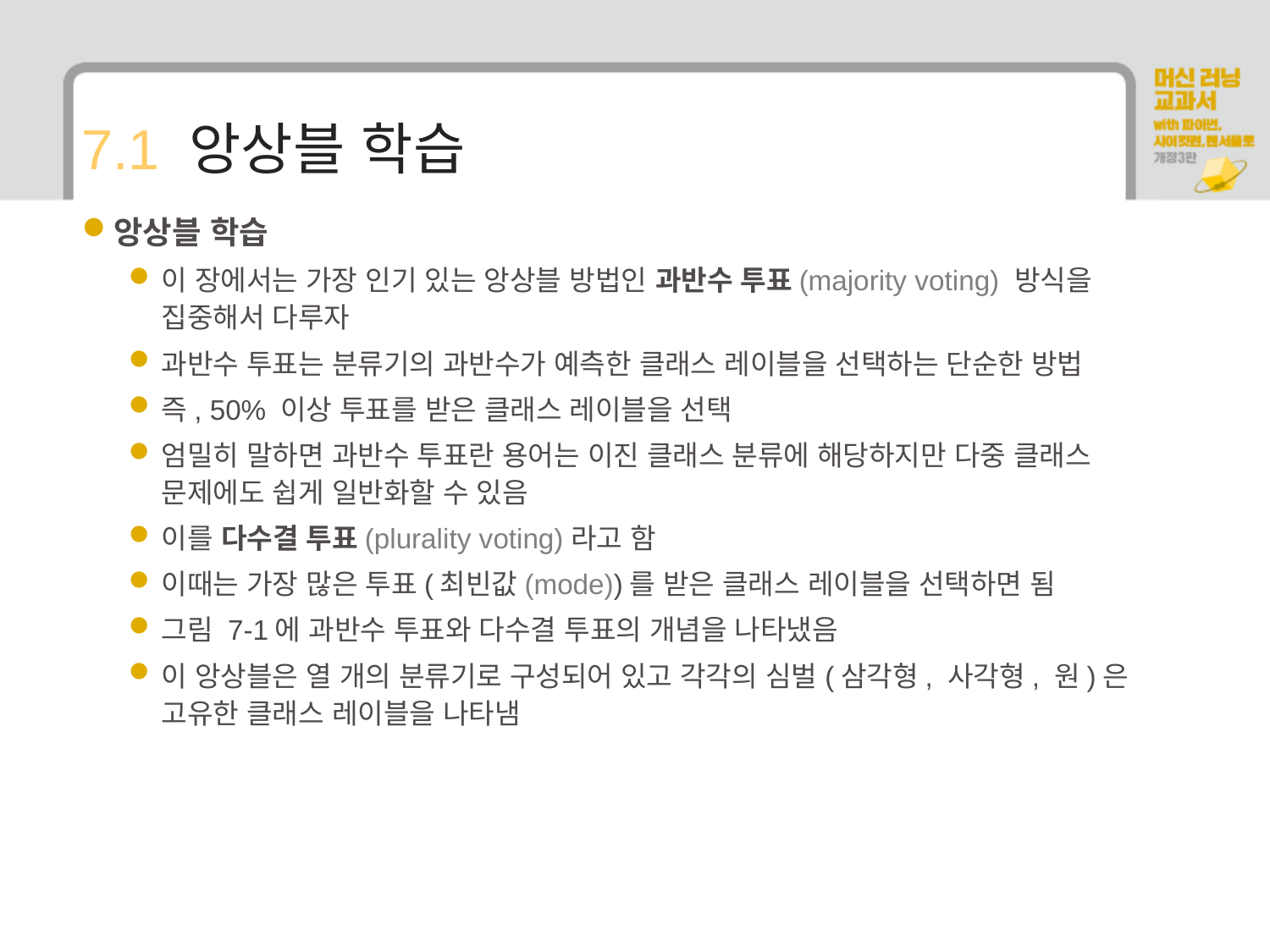

# 7.1 앙상블 학습
앙상블 학습
이 장에서는 가장 인기 있는 앙상블 방법인 과반수 투표(majority voting) 방식을 집중해서 다루자
과반수 투표는 분류기의 과반수가 예측한 클래스 레이블을 선택하는 단순한 방법
즉, 50% 이상 투표를 받은 클래스 레이블을 선택
엄밀히 말하면 과반수 투표란 용어는 이진 클래스 분류에 해당하지만 다중 클래스 문제에도 쉽게 일반화할 수 있음
이를 다수결 투표(plurality voting)라고 함
이때는 가장 많은 투표(최빈값(mode))를 받은 클래스 레이블을 선택하면 됨
그림 7-1에 과반수 투표와 다수결 투표의 개념을 나타냈음
이 앙상블은 열 개의 분류기로 구성되어 있고 각각의 심벌(삼각형, 사각형, 원)은 고유한 클래스 레이블을 나타냄